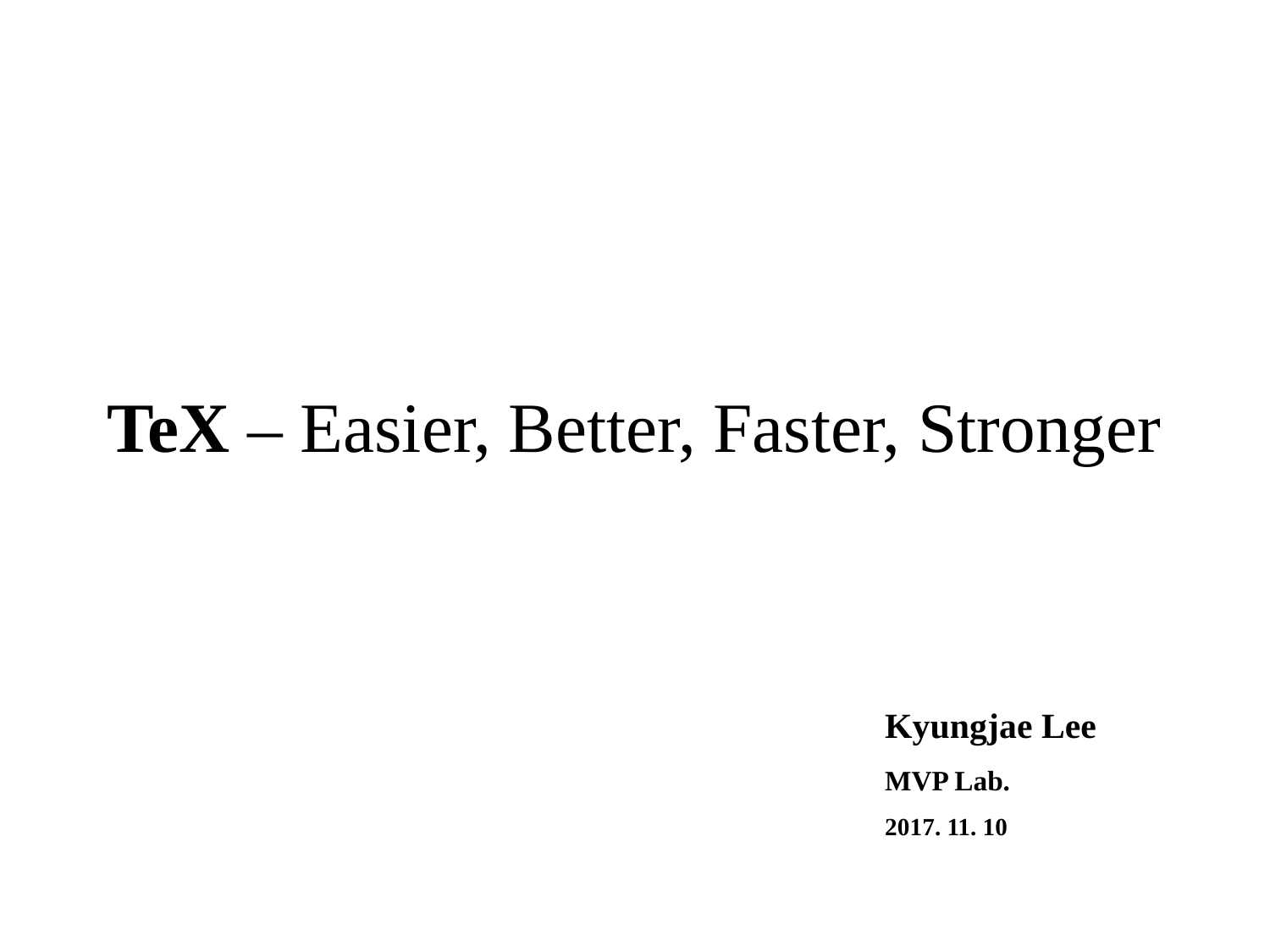

연구실 정기 세미나
# TeX – Easier, Better, Faster, Stronger
Kyungjae Lee
MVP Lab.
2017. 11. 10